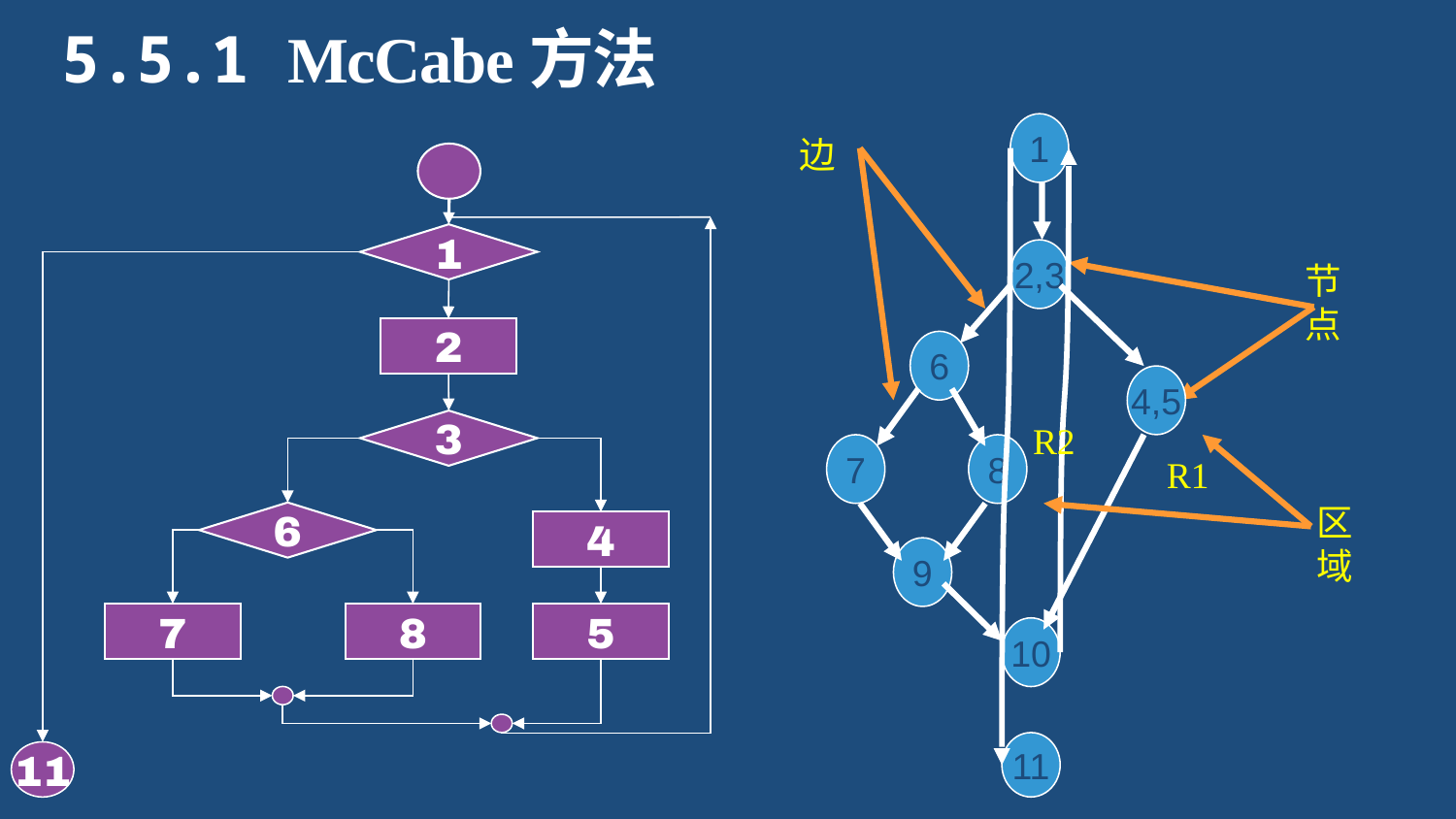

# 5.5.1 McCabe方法
1
边

2,3

6
4,5

R2

R1

区域
7
8

9

10

节点

11

1
2
3
6
4
7
8
5

11